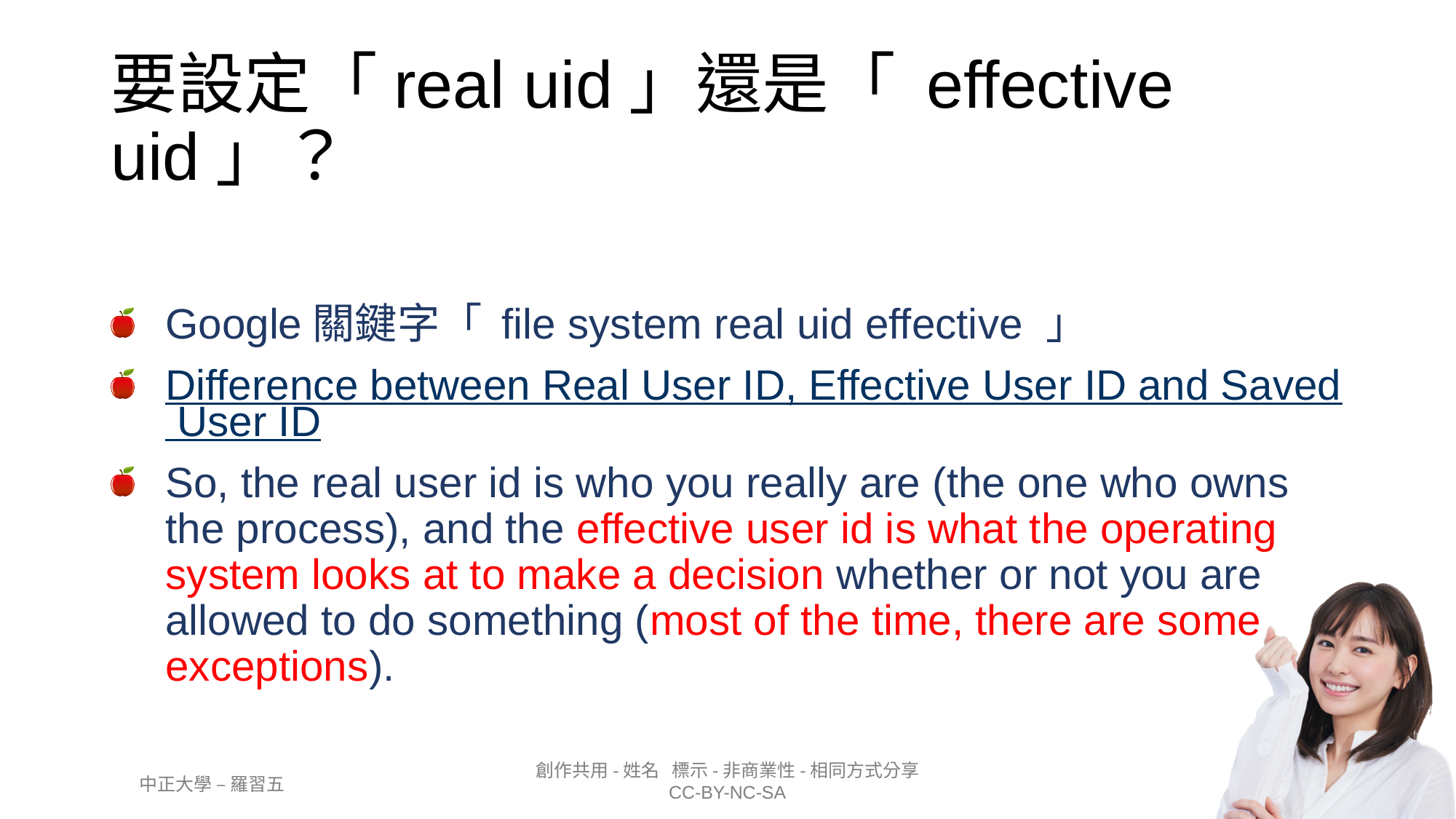

# 要設定「real uid」還是「 effective uid」？
Google關鍵字「 file system real uid effective 」
Difference between Real User ID, Effective User ID and Saved User ID
So, the real user id is who you really are (the one who owns the process), and the effective user id is what the operating system looks at to make a decision whether or not you are allowed to do something (most of the time, there are some exceptions).